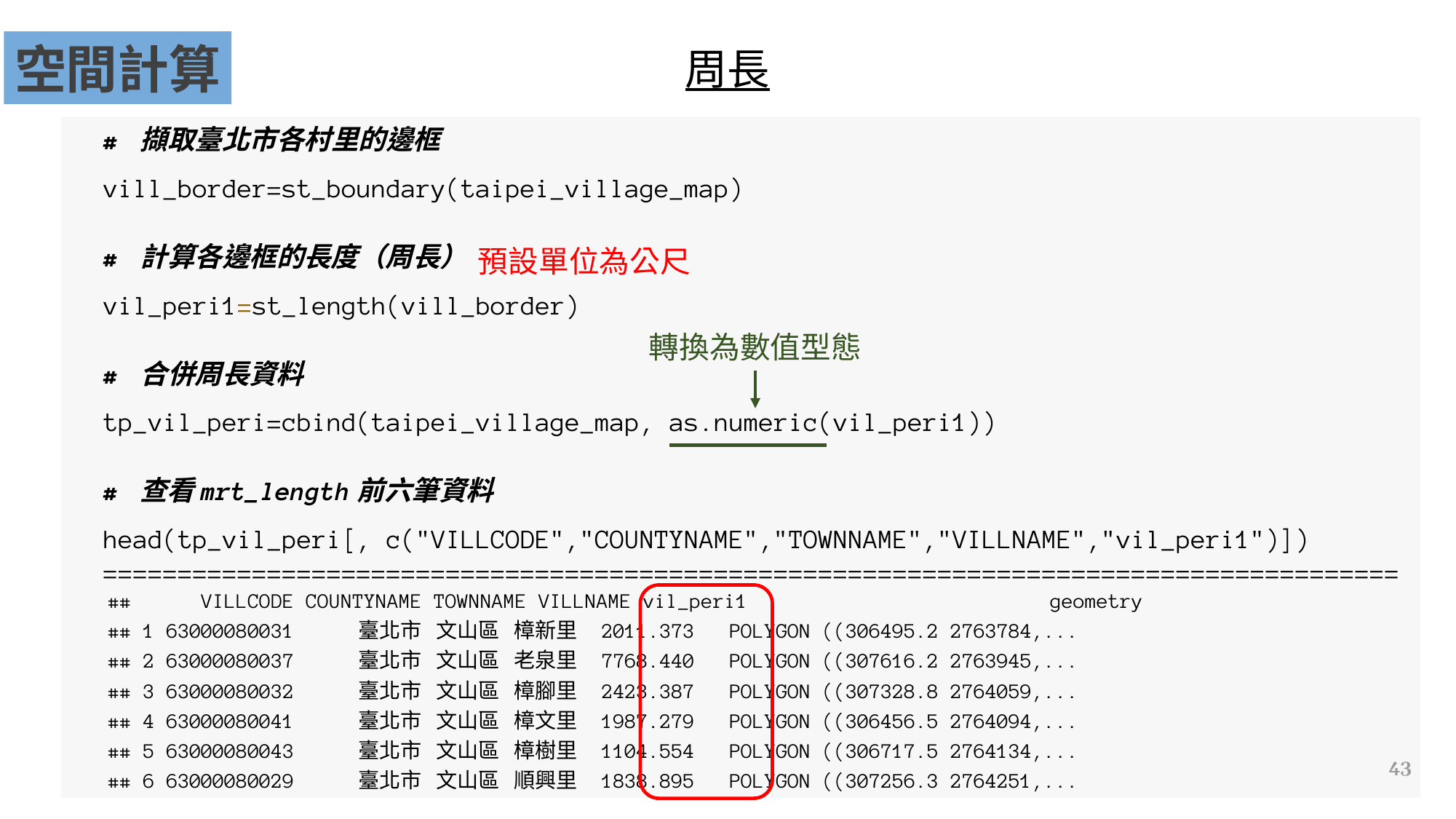

空間計算
周長
# 擷取臺北市各村里的邊框
vill_border=st_boundary(taipei_village_map)
# 計算各邊框的長度（周長）
vil_peri1=st_length(vill_border)
# 合併周長資料
tp_vil_peri=cbind(taipei_village_map, as.numeric(vil_peri1))
# 查看mrt_length前六筆資料
head(tp_vil_peri[, c("VILLCODE","COUNTYNAME","TOWNNAME","VILLNAME","vil_peri1")])
=======================================================================================
##      VILLCODE COUNTYNAME TOWNNAME VILLNAME vil_peri1                          geometry
## 1 63000080031     臺北市   文山區   樟新里    2011.373   POLYGON ((306495.2 2763784,...
## 2 63000080037     臺北市   文山區   老泉里    7768.440   POLYGON ((307616.2 2763945,...
## 3 63000080032     臺北市   文山區   樟腳里    2423.387   POLYGON ((307328.8 2764059,...
## 4 63000080041     臺北市   文山區   樟文里    1987.279   POLYGON ((306456.5 2764094,...
## 5 63000080043     臺北市   文山區   樟樹里    1104.554   POLYGON ((306717.5 2764134,...
## 6 63000080029     臺北市   文山區   順興里    1838.895   POLYGON ((307256.3 2764251,...
預設單位為公尺
轉換為數值型態

43